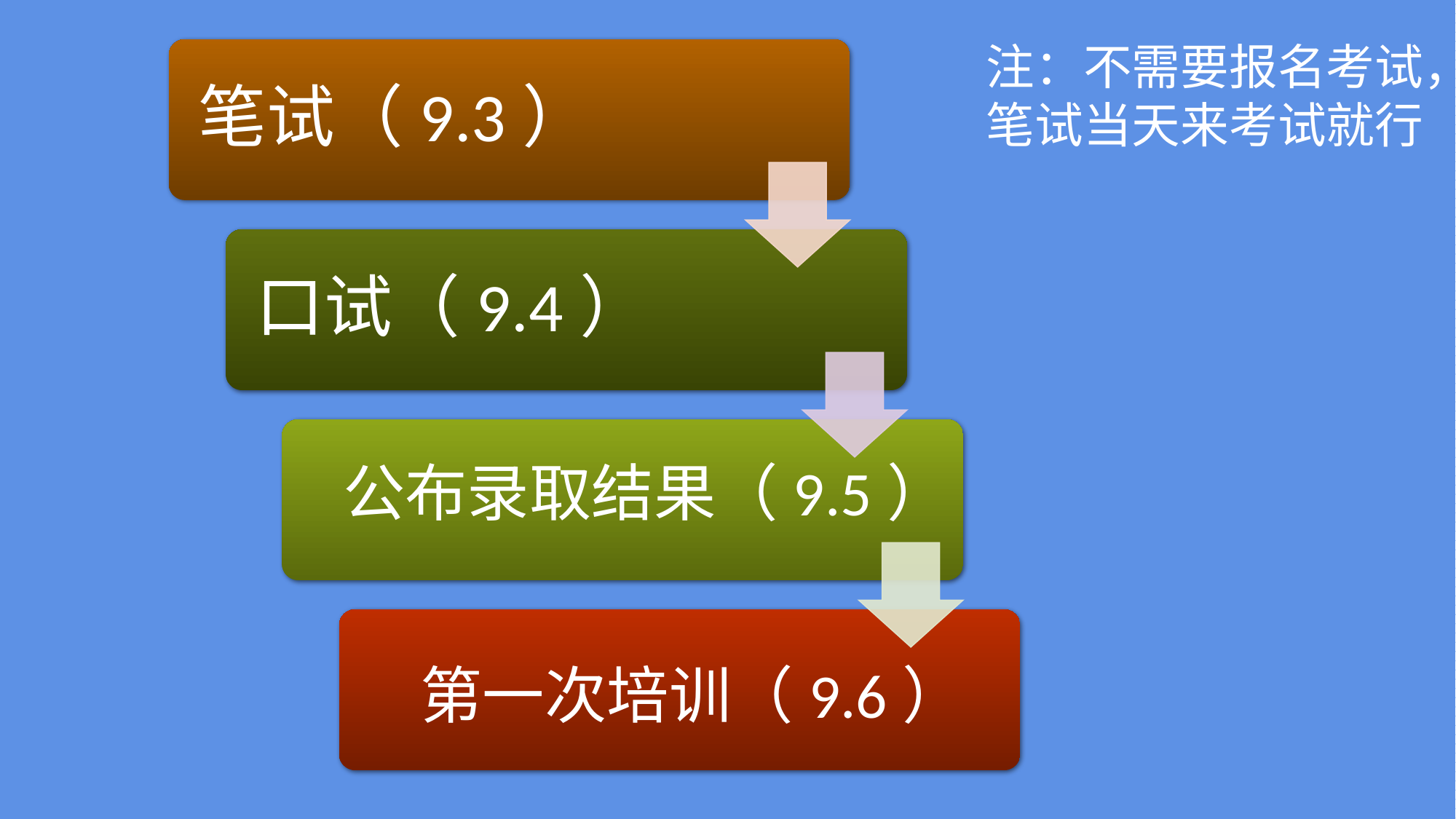

注：不需要报名考试，笔试当天来考试就行
笔试（9.3）
口试（9.4）

公布录取结果（9.5）
第一次培训（9.6）